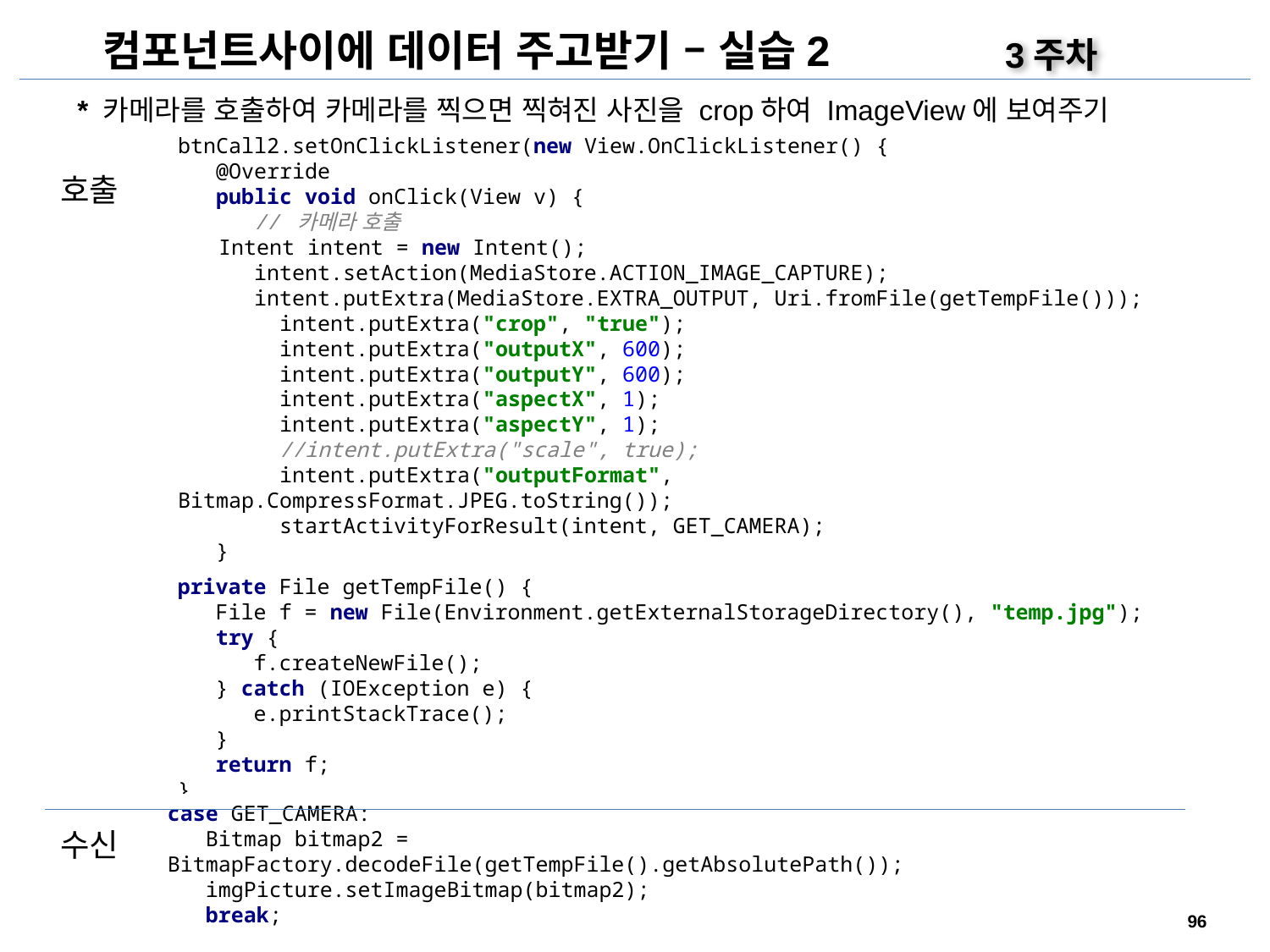

컴포넌트사이에 데이터 주고받기 – 실습2
3주차
* 카메라를 호출하여 카메라를 찍으면 찍혀진 사진을 crop하여 ImageView에 보여주기
btnCall2.setOnClickListener(new View.OnClickListener() {
   @Override
   public void onClick(View v) {
      // 카메라 호출
      Intent intent = new Intent();
      intent.setAction(MediaStore.ACTION_IMAGE_CAPTURE);
      intent.putExtra(MediaStore.EXTRA_OUTPUT, Uri.fromFile(getTempFile()));
        intent.putExtra("crop", "true");
        intent.putExtra("outputX", 600);
        intent.putExtra("outputY", 600);
        intent.putExtra("aspectX", 1);
        intent.putExtra("aspectY", 1);
        //intent.putExtra("scale", true);
        intent.putExtra("outputFormat", Bitmap.CompressFormat.JPEG.toString());
        startActivityForResult(intent, GET_CAMERA);
   }
});
호출
private File getTempFile() {
   File f = new File(Environment.getExternalStorageDirectory(), "temp.jpg");
   try {
      f.createNewFile();
   } catch (IOException e) {
      e.printStackTrace();
   }
   return f;
}
case GET_CAMERA:
   Bitmap bitmap2 = BitmapFactory.decodeFile(getTempFile().getAbsolutePath());
   imgPicture.setImageBitmap(bitmap2);
   break;
수신